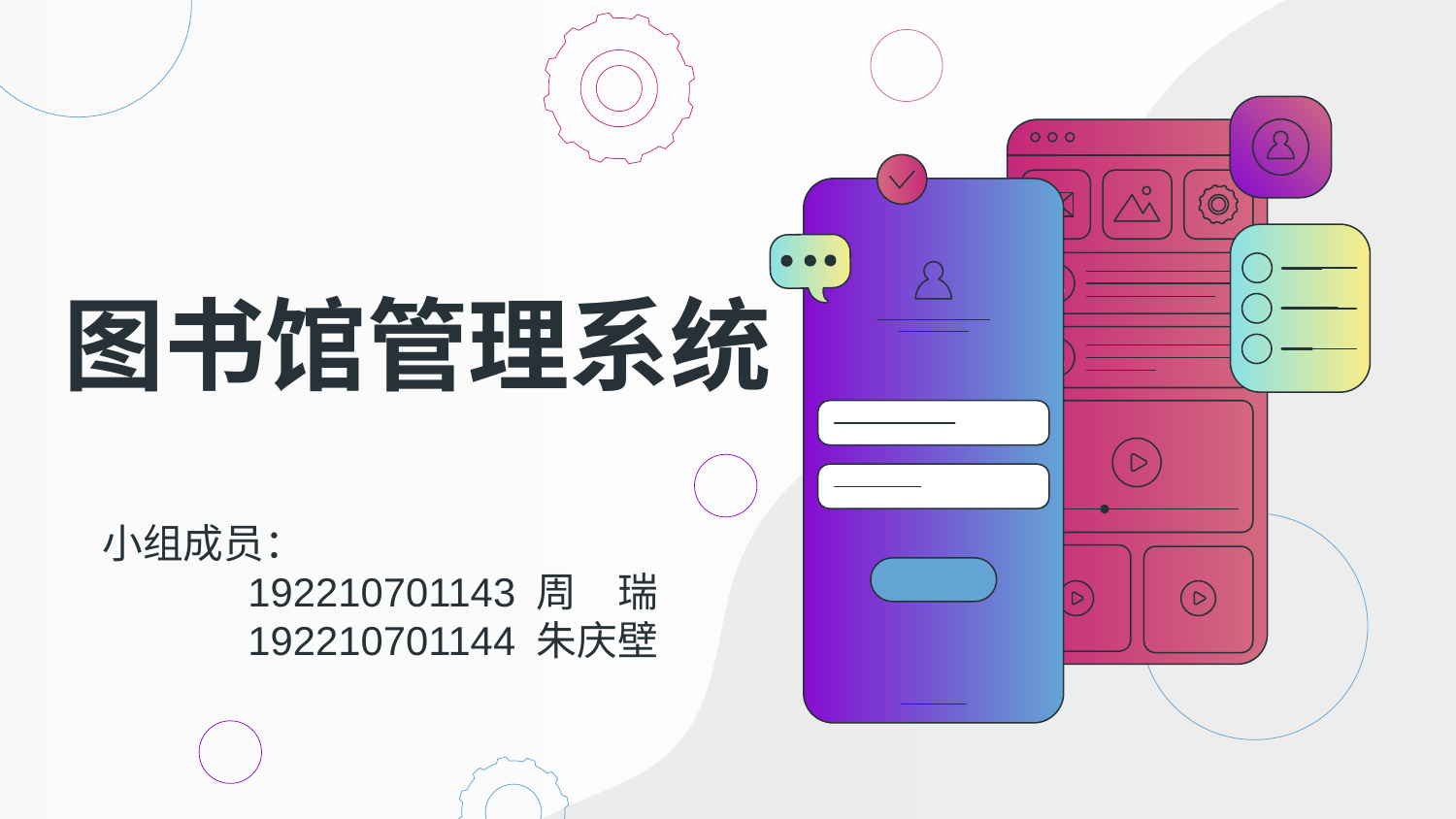

# 图书馆管理系统
小组成员：
	192210701143 周 瑞
	192210701144 朱庆壁